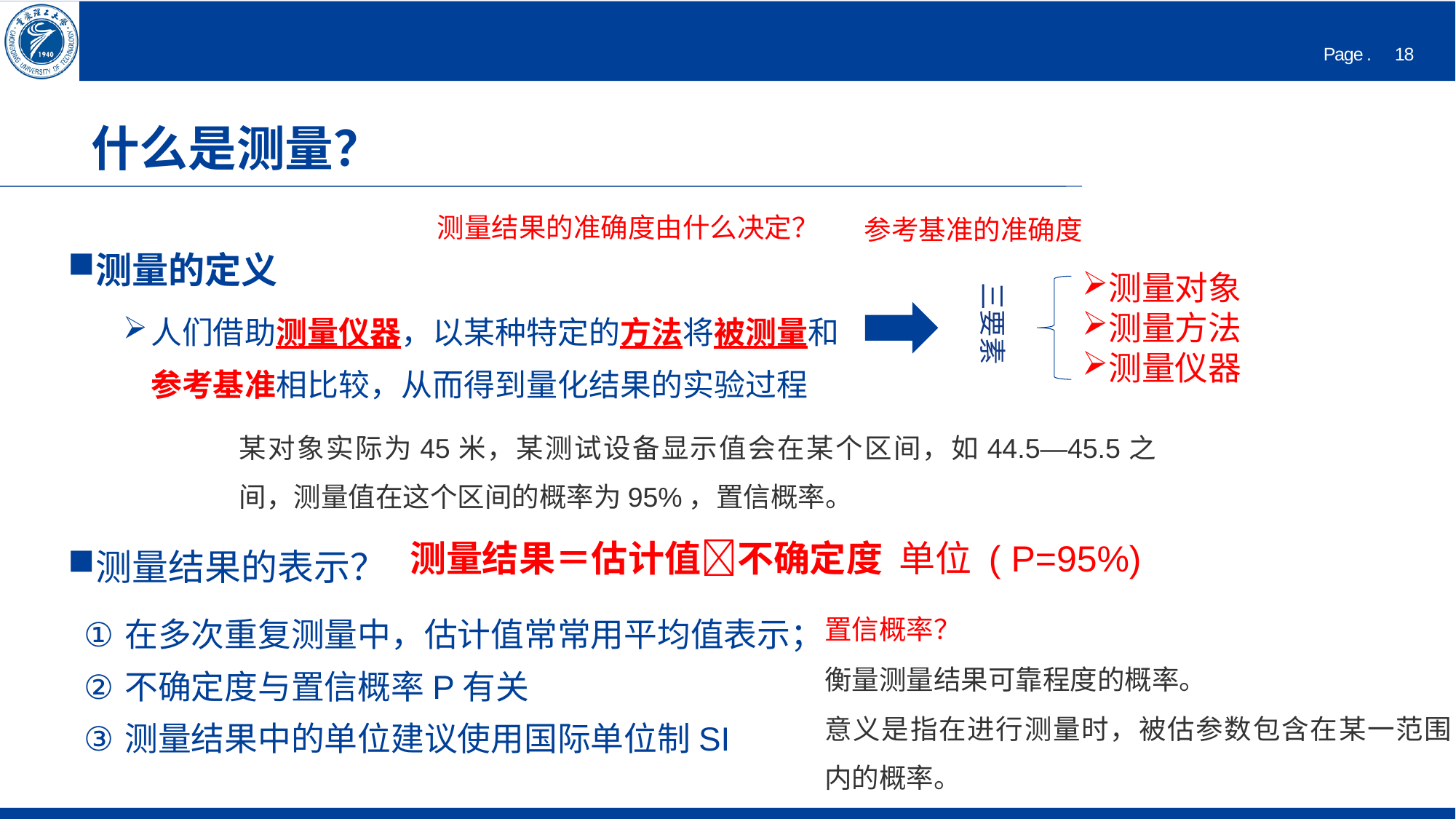

# 什么是测量？
测量结果的准确度由什么决定？
参考基准的准确度

测量对象
测量方法
测量仪器
测量的定义
人们借助测量仪器，以某种特定的方法将被测量和参考基准相比较，从而得到量化结果的实验过程
三要素

某对象实际为45米，某测试设备显示值会在某个区间，如44.5—45.5之间，测量值在这个区间的概率为95%，置信概率。
测量结果＝估计值±不确定度  单位 ( P=95%)
测量结果的表示？
置信概率？
在多次重复测量中，估计值常常用平均值表示；
不确定度与置信概率P有关
测量结果中的单位建议使用国际单位制SI
衡量测量结果可靠程度的概率。
意义是指在进行测量时，被估参数包含在某一范围内的概率。